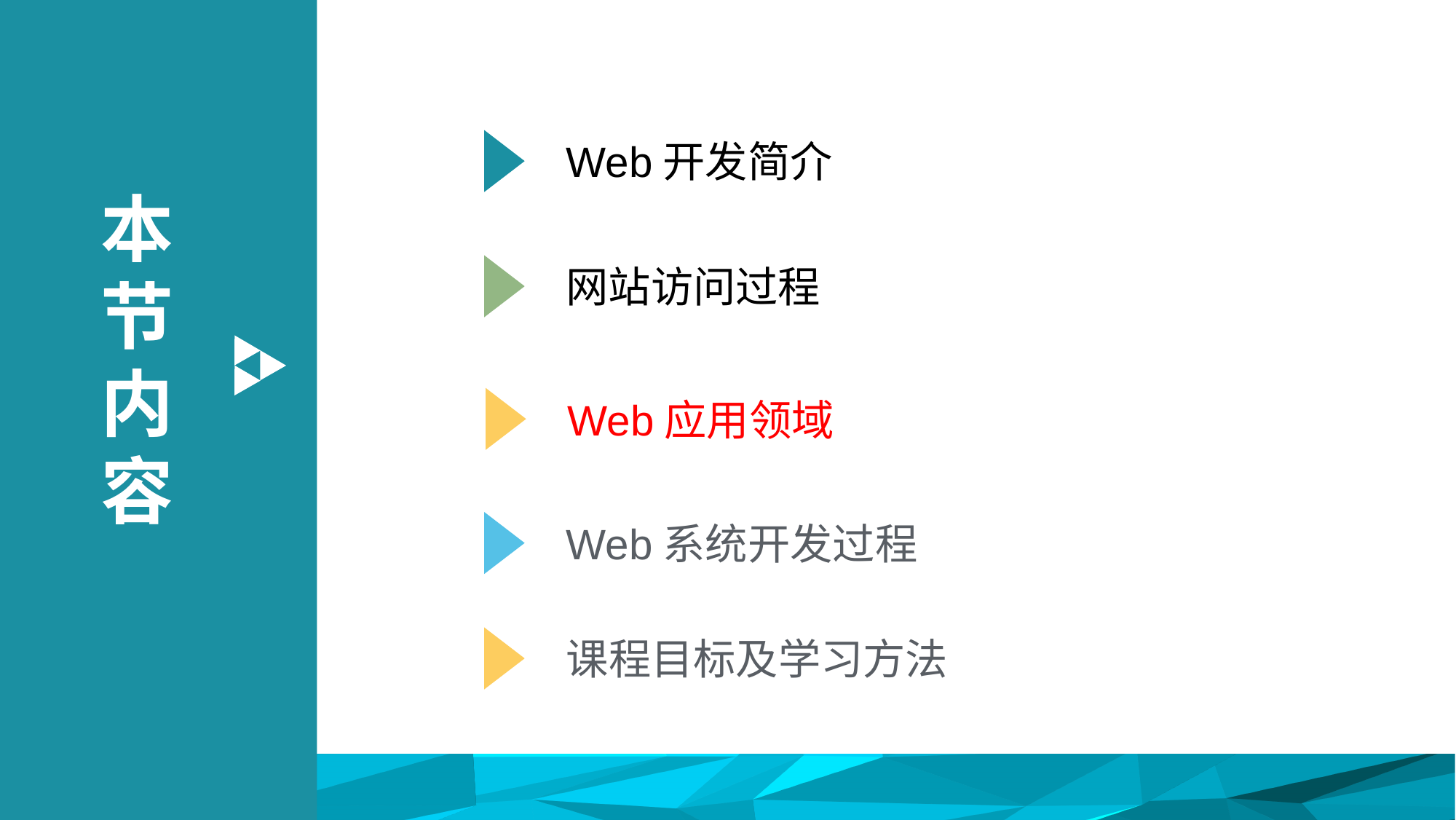

本节内容
Web开发简介

网站访问过程

Web应用领域

Web系统开发过程

课程目标及学习方法